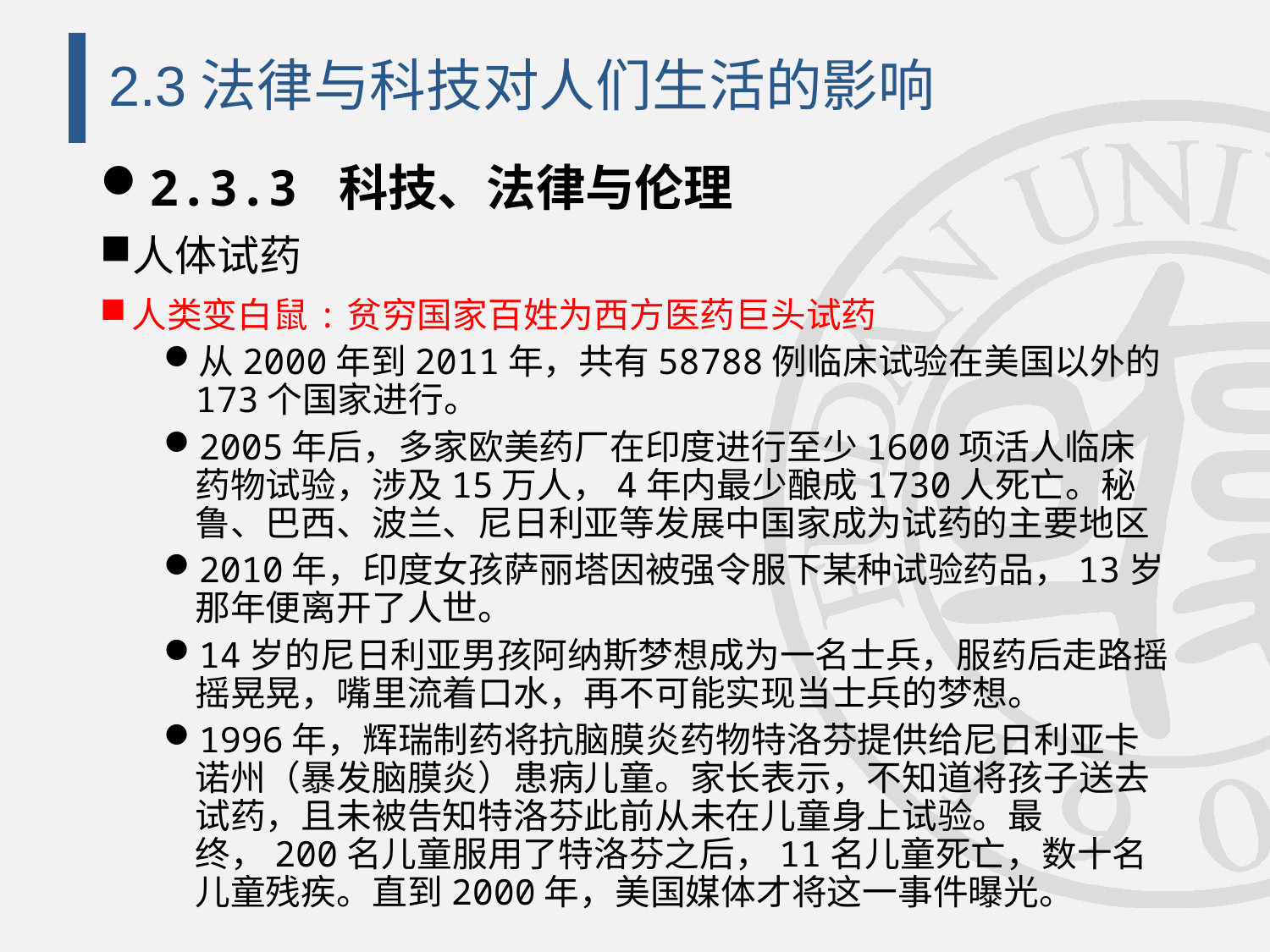

# 2.3法律与科技对人们生活的影响
2.3.3 科技、法律与伦理
人体试药
人类变白鼠:贫穷国家百姓为西方医药巨头试药
从2000年到2011年，共有58788例临床试验在美国以外的173个国家进行。
2005年后，多家欧美药厂在印度进行至少1600项活人临床药物试验，涉及15万人，4年内最少酿成1730人死亡。秘鲁、巴西、波兰、尼日利亚等发展中国家成为试药的主要地区
2010年，印度女孩萨丽塔因被强令服下某种试验药品，13岁那年便离开了人世。
14岁的尼日利亚男孩阿纳斯梦想成为一名士兵，服药后走路摇摇晃晃，嘴里流着口水，再不可能实现当士兵的梦想。
1996年，辉瑞制药将抗脑膜炎药物特洛芬提供给尼日利亚卡诺州（暴发脑膜炎）患病儿童。家长表示，不知道将孩子送去试药，且未被告知特洛芬此前从未在儿童身上试验。最终，200名儿童服用了特洛芬之后，11名儿童死亡，数十名儿童残疾。直到2000年，美国媒体才将这一事件曝光。